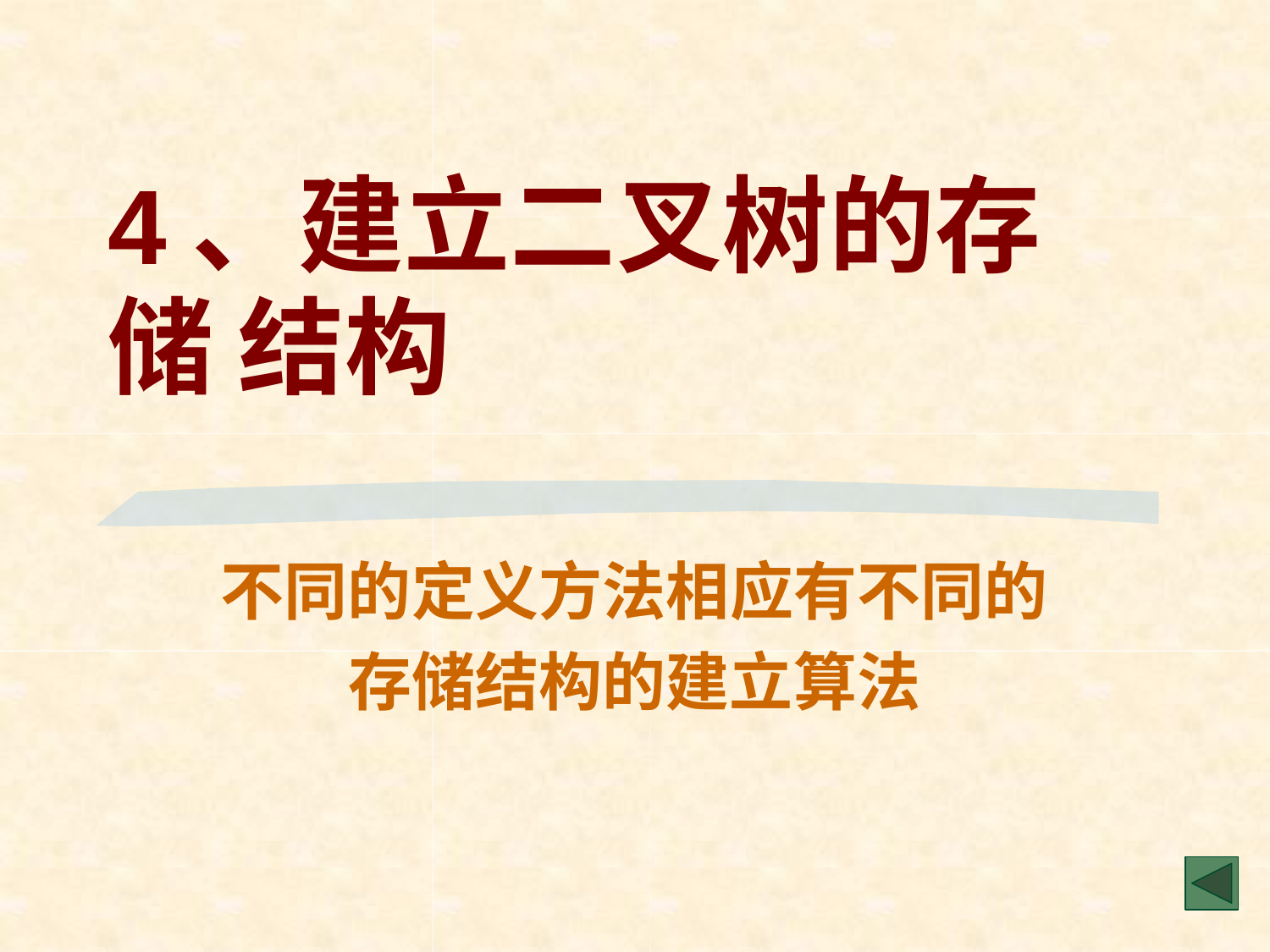

4、建立二叉树的存储 结构

不同的定义方法相应有不同的 存储结构的建立算法